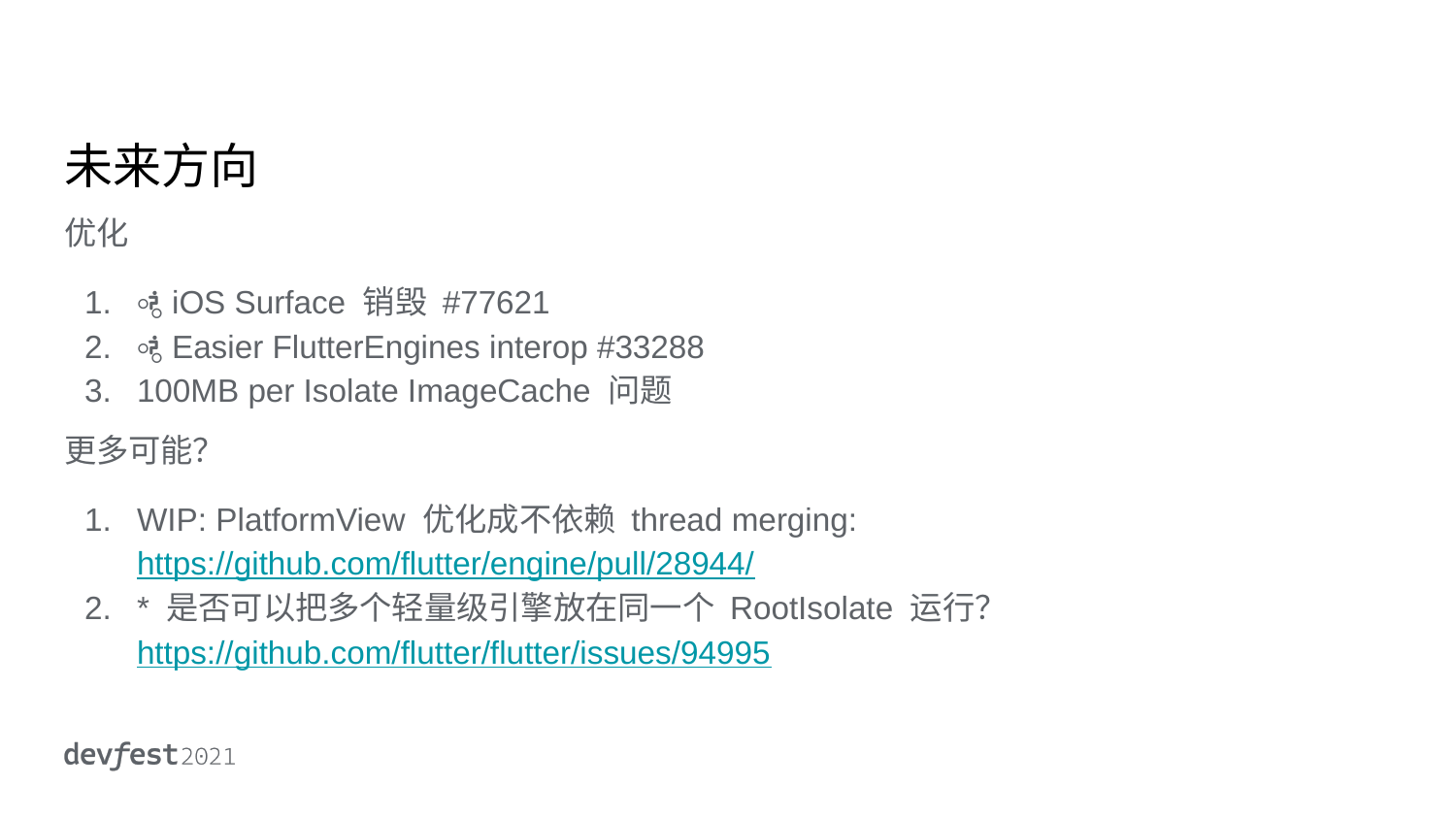

# 未来方向
优化
🚵 iOS Surface 销毁 #77621
🚵 Easier FlutterEngines interop #33288
100MB per Isolate ImageCache 问题
更多可能？
WIP: PlatformView 优化成不依赖 thread merging: https://github.com/flutter/engine/pull/28944/
* 是否可以把多个轻量级引擎放在同一个 RootIsolate 运行？ https://github.com/flutter/flutter/issues/94995